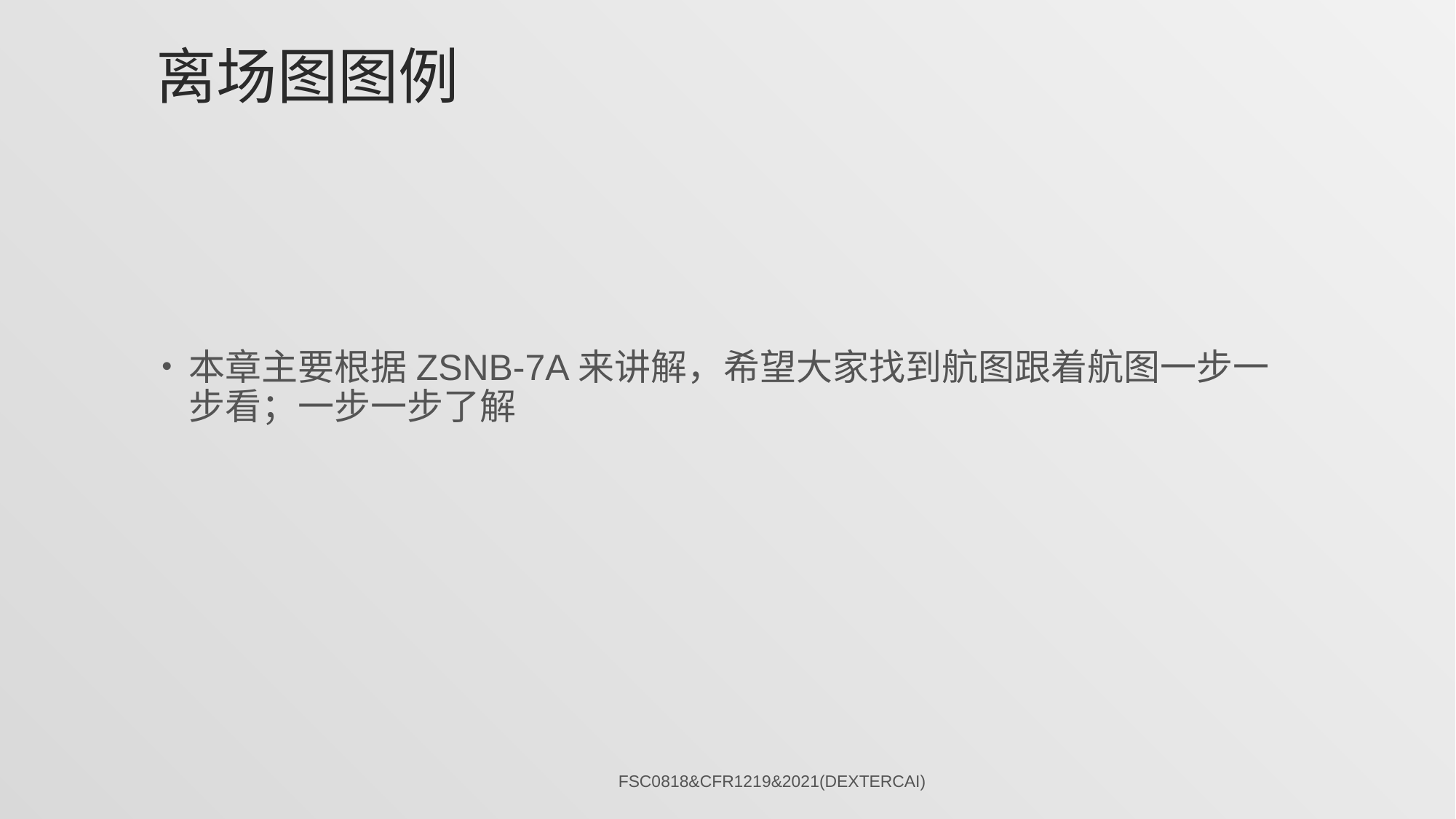

# 离场图图例
本章主要根据ZSNB-7A来讲解，希望大家找到航图跟着航图一步一步看；一步一步了解
FSC0818&CFR1219&2021(DexterCai)